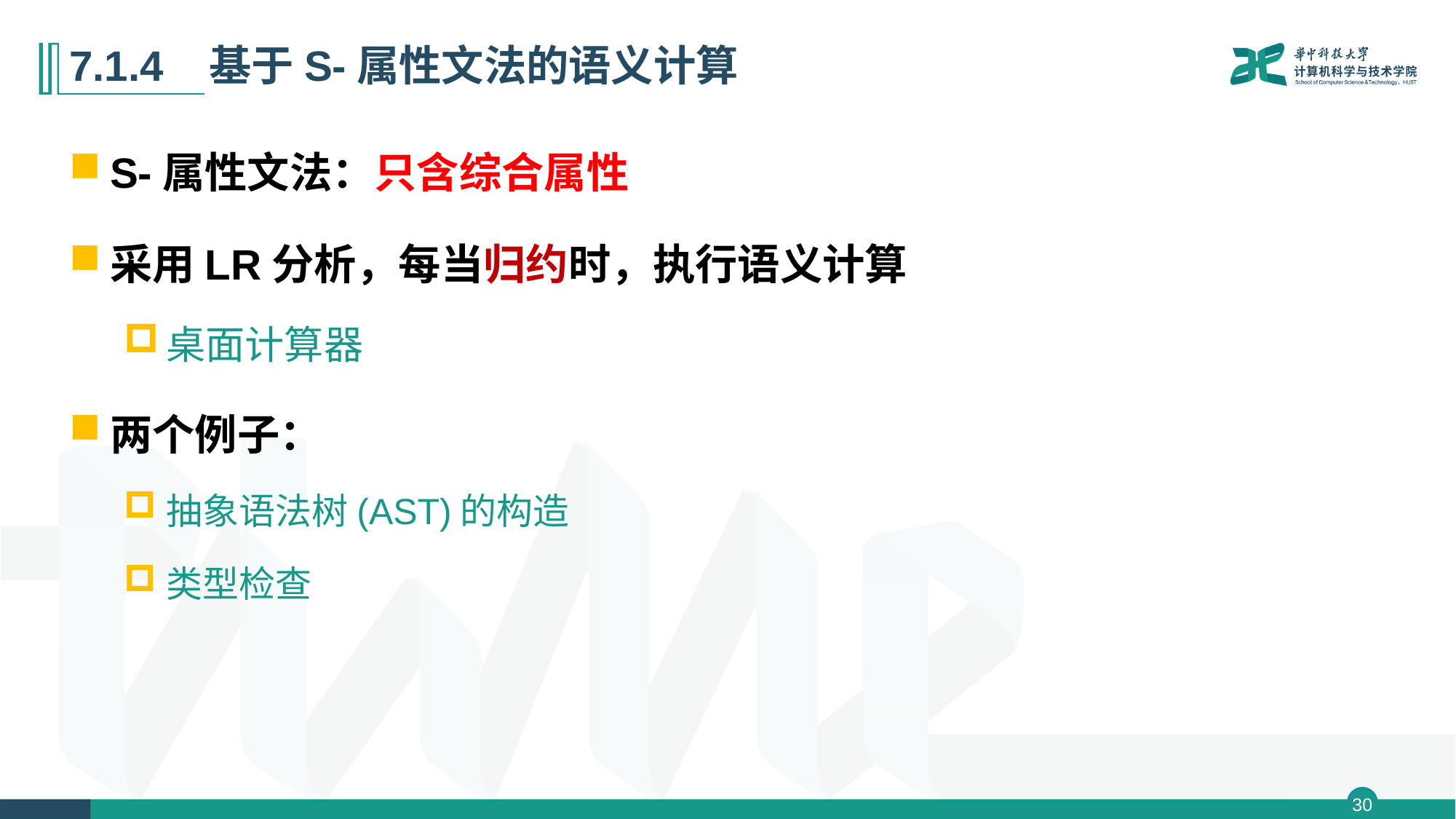

# 7.1.4   基于S-属性文法的语义计算
S-属性文法：只含综合属性
采用LR分析，每当归约时，执行语义计算
桌面计算器
两个例子：
抽象语法树(AST)的构造
类型检查